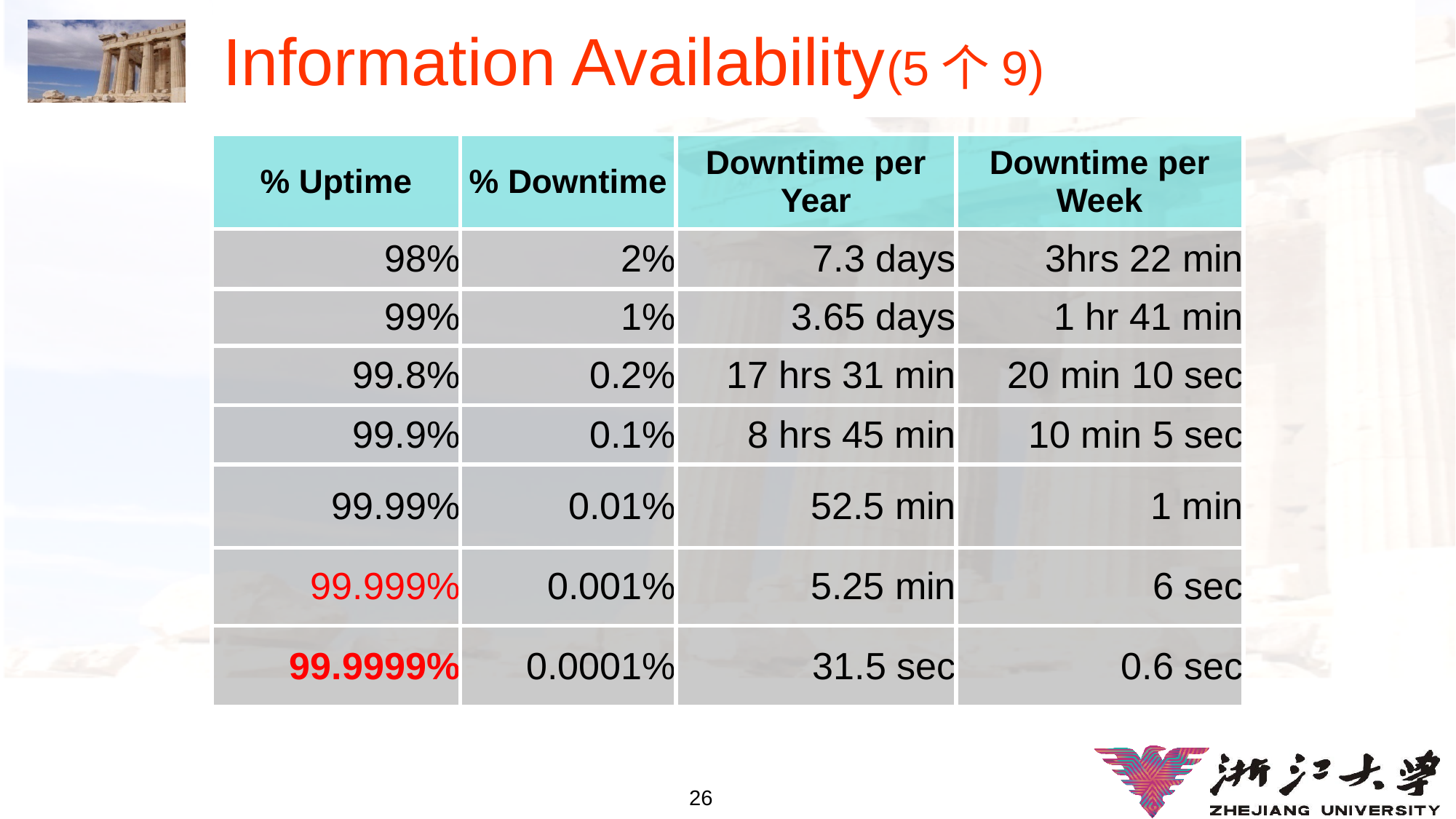

# Information Availability(5个9)
| % Uptime | % Downtime | Downtime per Year | Downtime per Week |
| --- | --- | --- | --- |
| 98% | 2% | 7.3 days | 3hrs 22 min |
| 99% | 1% | 3.65 days | 1 hr 41 min |
| 99.8% | 0.2% | 17 hrs 31 min | 20 min 10 sec |
| 99.9% | 0.1% | 8 hrs 45 min | 10 min 5 sec |
| 99.99% | 0.01% | 52.5 min | 1 min |
| 99.999% | 0.001% | 5.25 min | 6 sec |
| 99.9999% | 0.0001% | 31.5 sec | 0.6 sec |